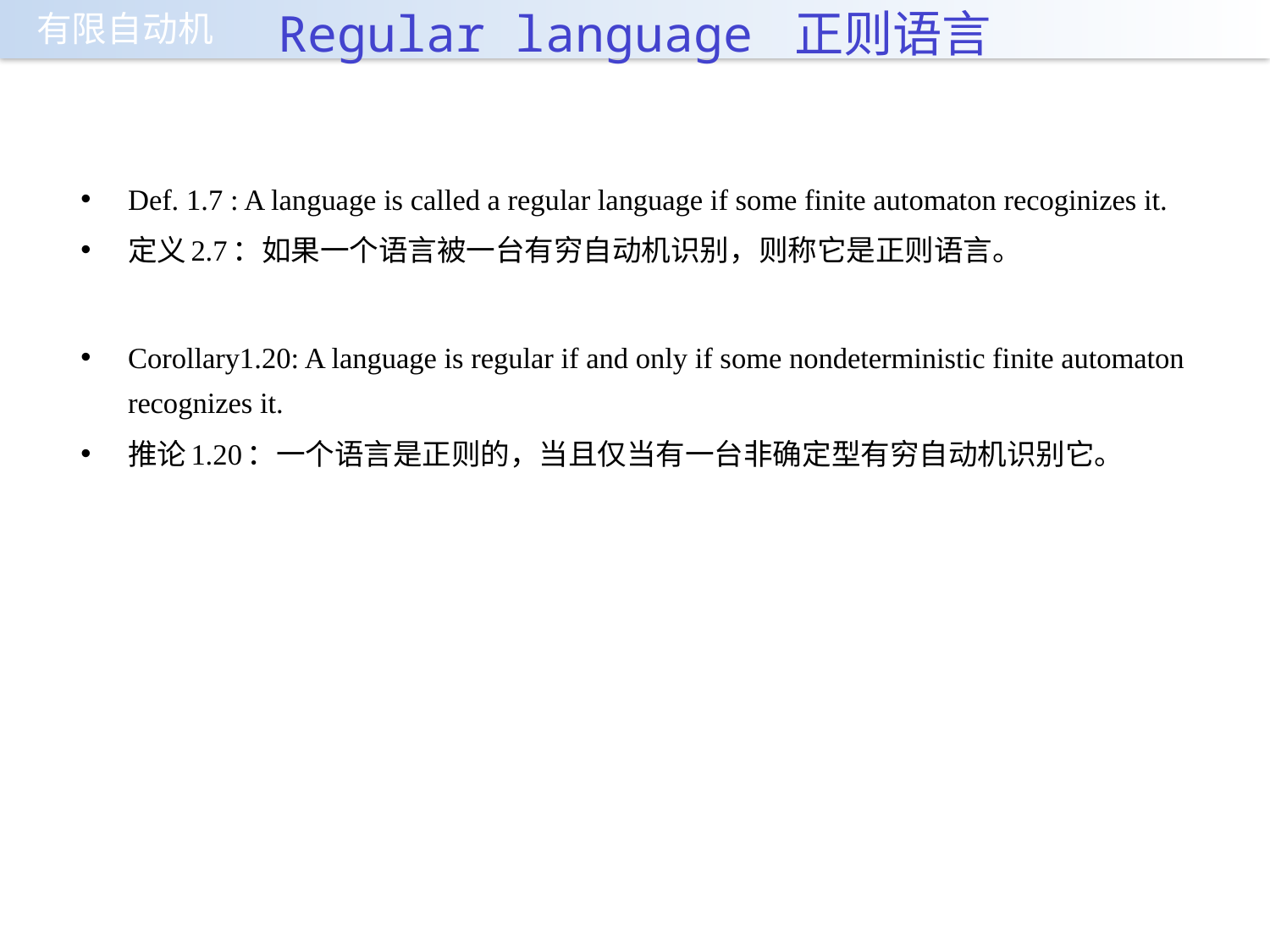

# Regular language 正则语言
Def. 1.7 : A language is called a regular language if some finite automaton recoginizes it.
定义2.7：如果一个语言被一台有穷自动机识别，则称它是正则语言。

Corollary1.20: A language is regular if and only if some nondeterministic finite automaton recognizes it.
推论1.20：一个语言是正则的，当且仅当有一台非确定型有穷自动机识别它。